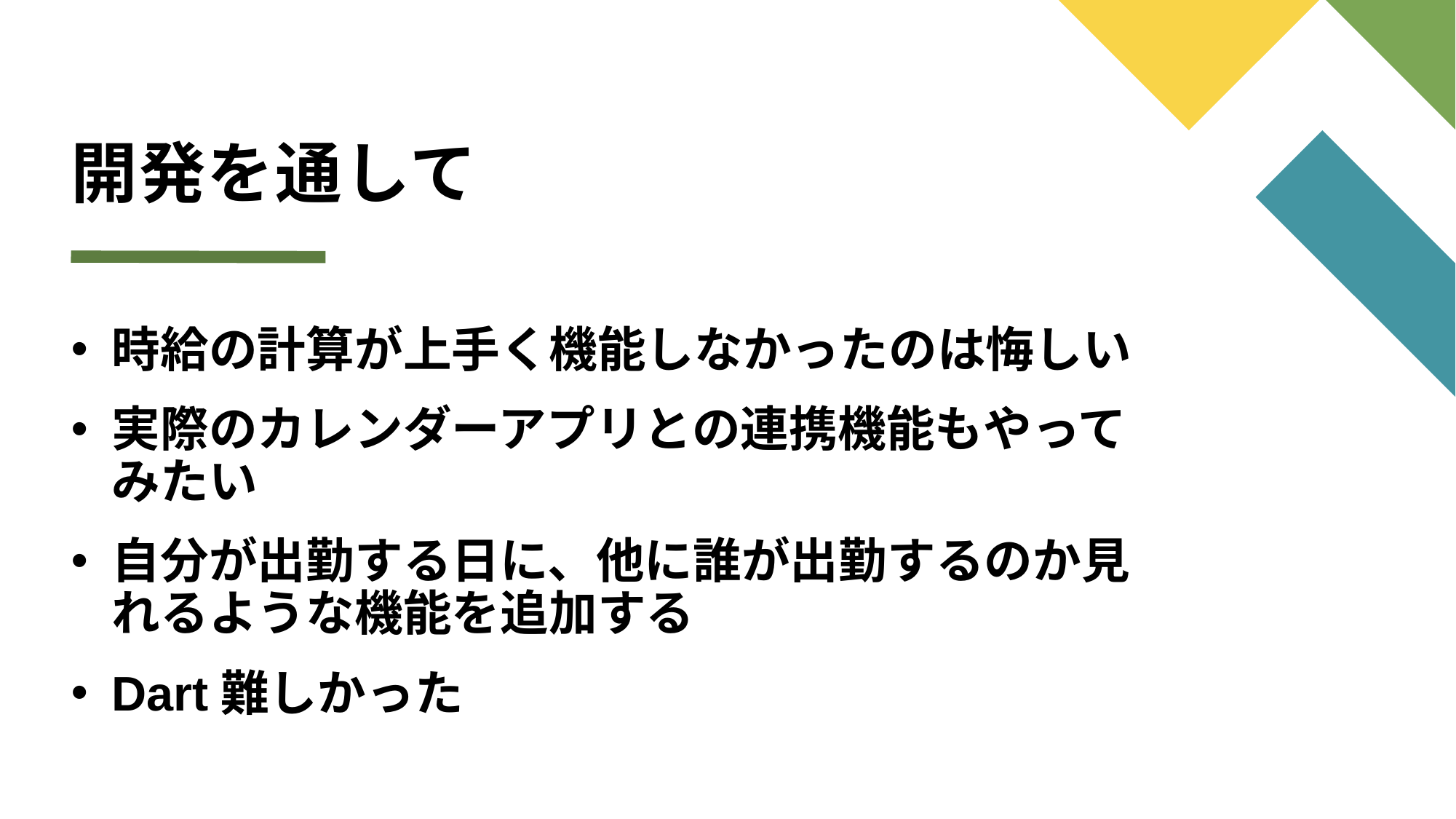

# 開発を通して
時給の計算が上手く機能しなかったのは悔しい
実際のカレンダーアプリとの連携機能もやってみたい
自分が出勤する日に、他に誰が出勤するのか見れるような機能を追加する
Dart難しかった